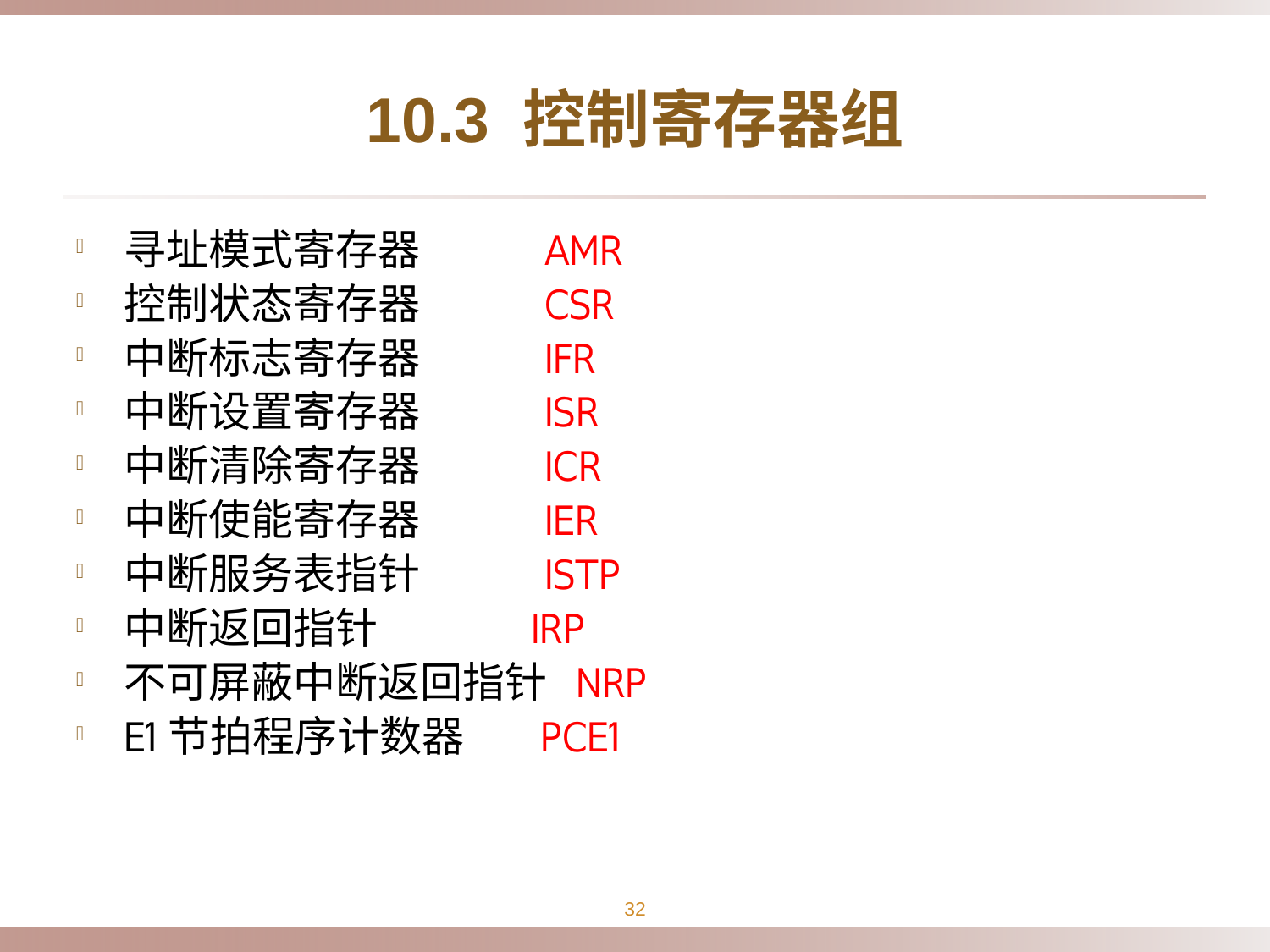

# 10.3 控制寄存器组
寻址模式寄存器            AMR
控制状态寄存器            CSR
中断标志寄存器            IFR
中断设置寄存器            ISR
中断清除寄存器            ICR
中断使能寄存器            IER
中断服务表指针            ISTP
中断返回指针               IRP
不可屏蔽中断返回指针  NRP
E1节拍程序计数器       PCE1

32